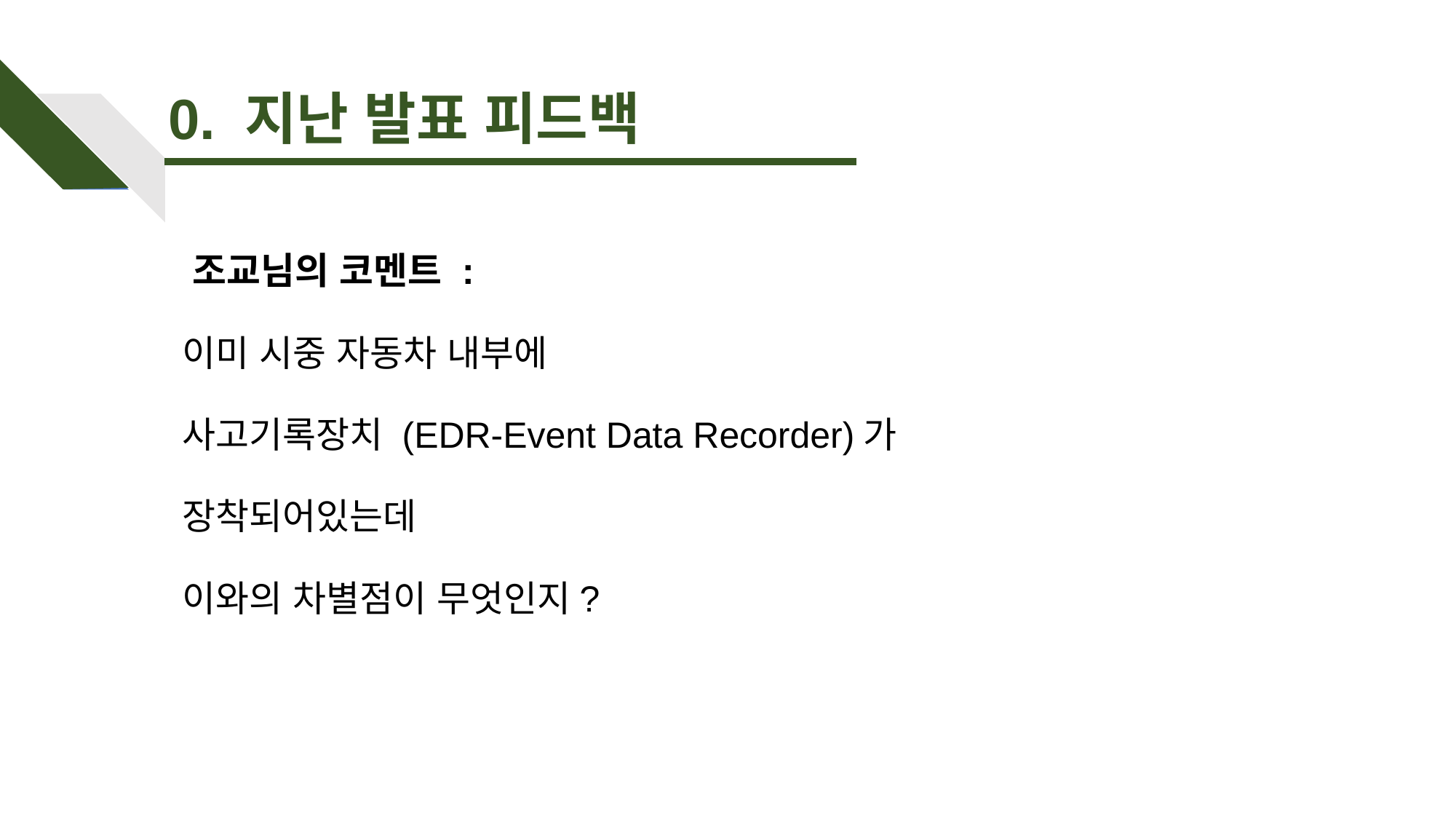

# 0. 지난 발표 피드백

 조교님의 코멘트 :
이미 시중 자동차 내부에
사고기록장치 (EDR-Event Data Recorder)가
장착되어있는데
이와의 차별점이 무엇인지?